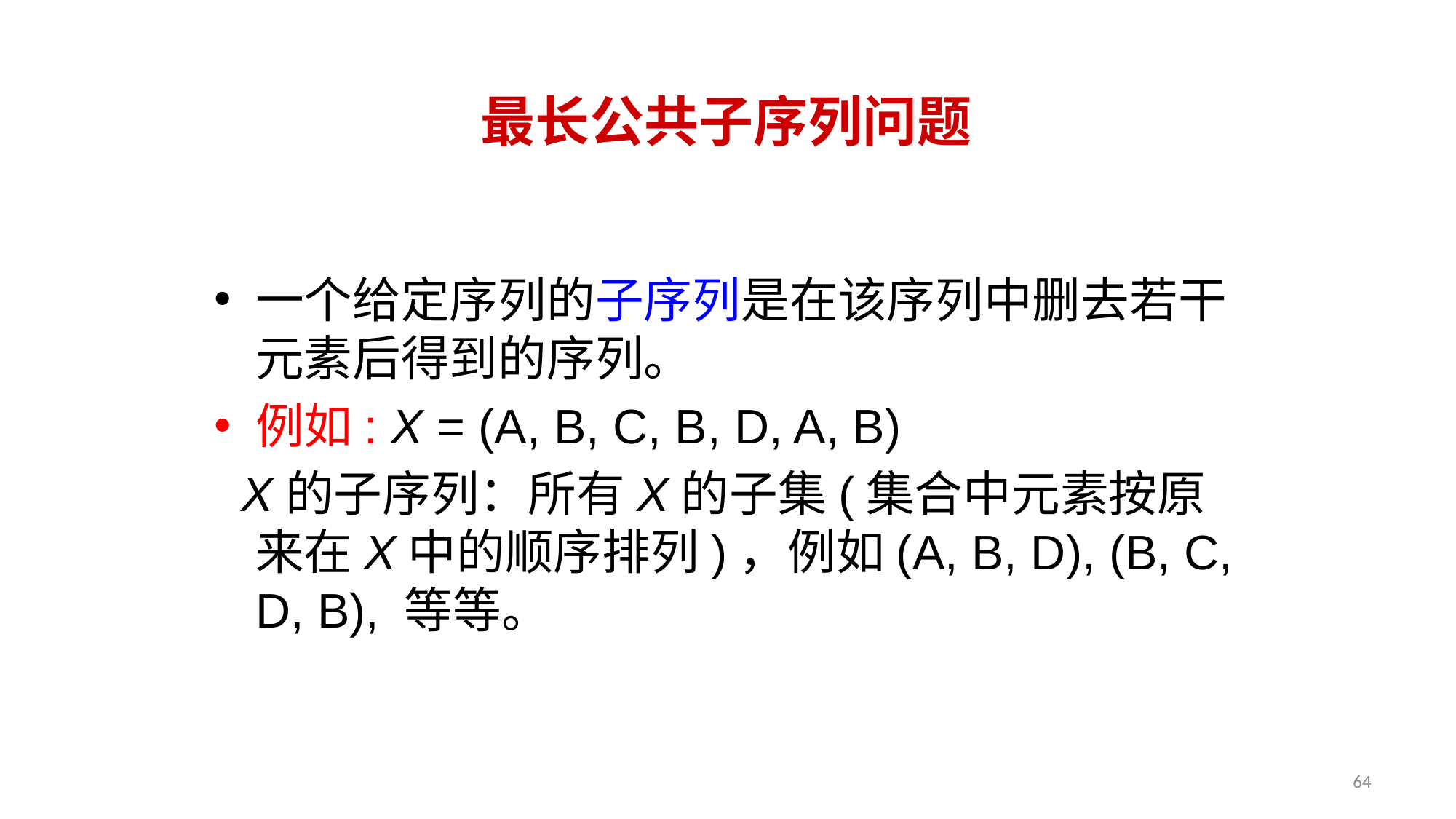

最长公共子序列问题
一个给定序列的子序列是在该序列中删去若干元素后得到的序列。
例如: X = (A, B, C, B, D, A, B)
  X的子序列：所有X的子集(集合中元素按原来在X中的顺序排列)，例如(A, B, D), (B, C, D, B), 等等。
64